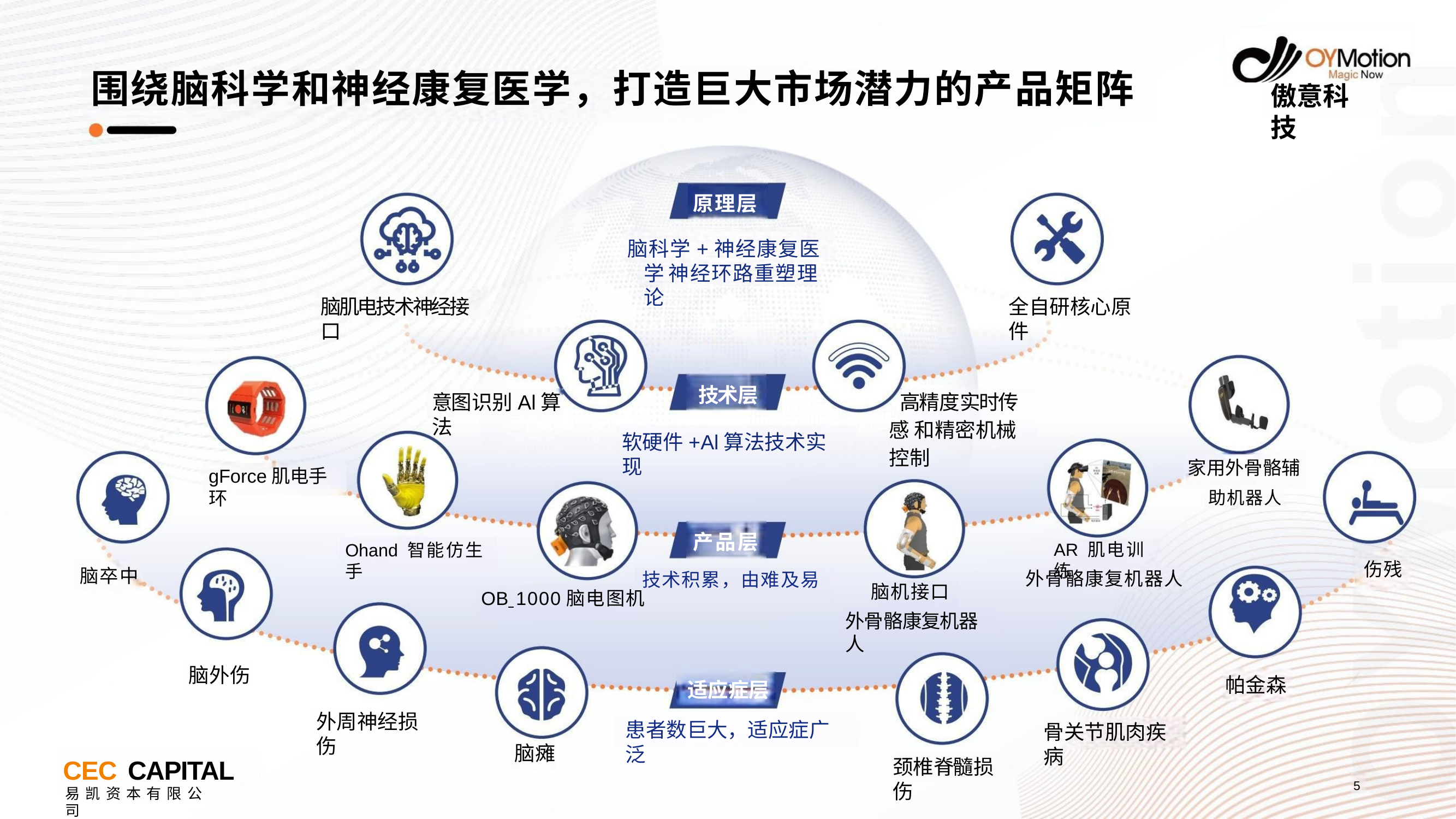

# 围绕脑科学和神经康复医学，打造巨大市场潜力的产品矩阵
傲意科技
原理层

脑科学+神经康复医学 神经环路重塑理论
脑肌电技术神经接口
全自研核心原件
技术层
高精度实时传感 和精密机械控制
意图识别Al算法
软硬件+Al算法技术实现
家用外骨骼辅
助机器人
gForce肌电手环
产品层
AR 肌电训练
Ohand 智能仿生手
伤残
脑卒中
外骨骼康复机器人
技术积累，由难及易
OB 1000脑电图机
脑机接口
外骨骼康复机器人
脑外伤
帕金森
适应症层
外周神经损伤
患者数巨大，适应症广泛
骨关节肌肉疾病
脑瘫
颈椎脊髓损伤
CEC CAPITAL
易 凯 资 本 有 限 公	司
5